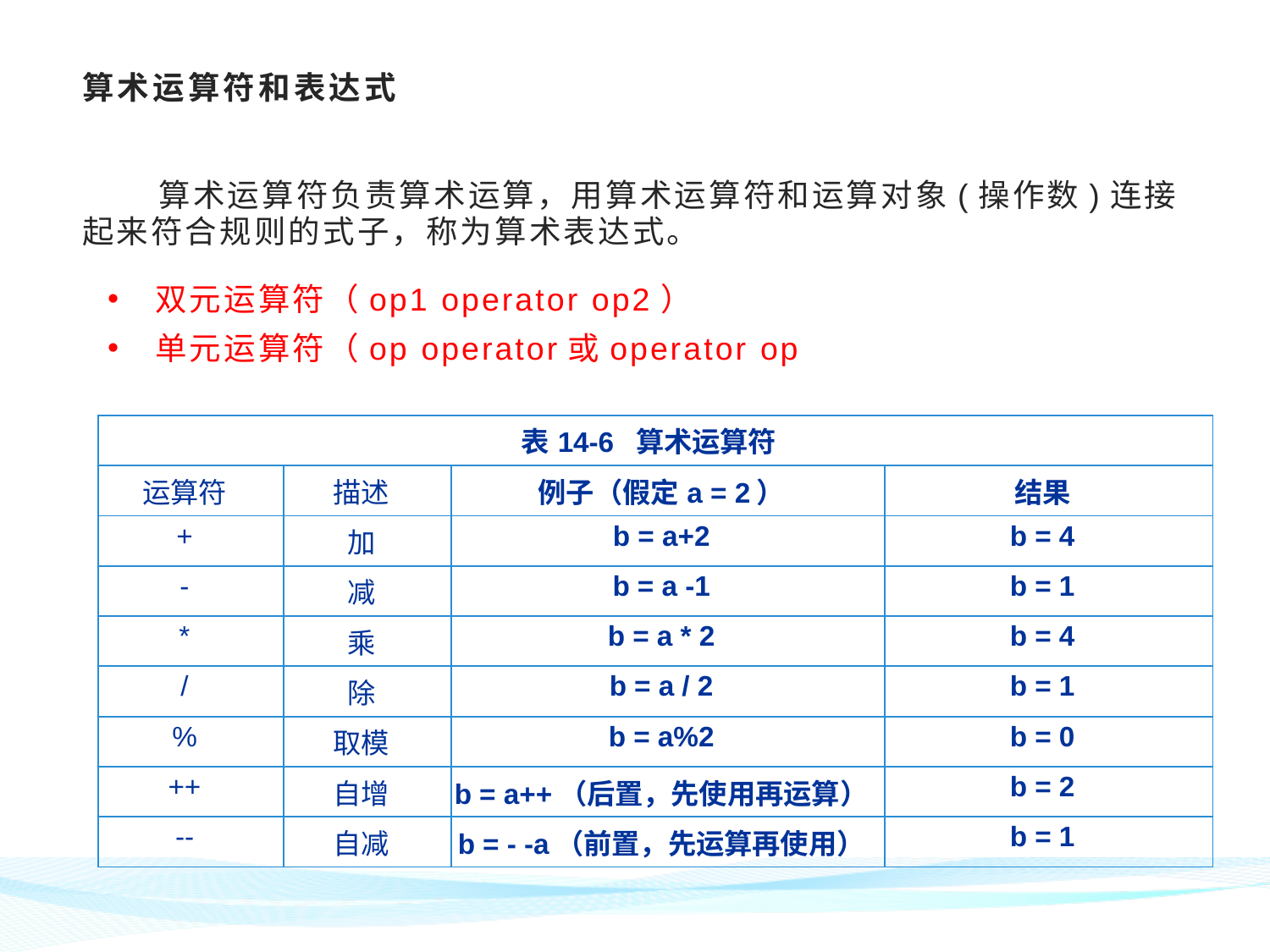

# 算术运算符和表达式
       算术运算符负责算术运算，用算术运算符和运算对象(操作数)连接起来符合规则的式子，称为算术表达式。
双元运算符（op1 operator op2）
单元运算符（op operator或operator op
| 表14-6 算术运算符 |  |  |  |
| --- | --- | --- | --- |
| 运算符 | 描述 | 例子（假定a = 2） | 结果 |
| + | 加 | b = a+2 | b = 4 |
| - | 减 | b = a -1 | b = 1 |
| \* | 乘 | b = a \* 2 | b = 4 |
| / | 除 | b = a / 2 | b = 1 |
| % | 取模 | b = a%2 | b = 0 |
| ++ | 自增 | b = a++（后置，先使用再运算） | b = 2 |
| -- | 自减 | b = - -a（前置，先运算再使用） | b = 1 |